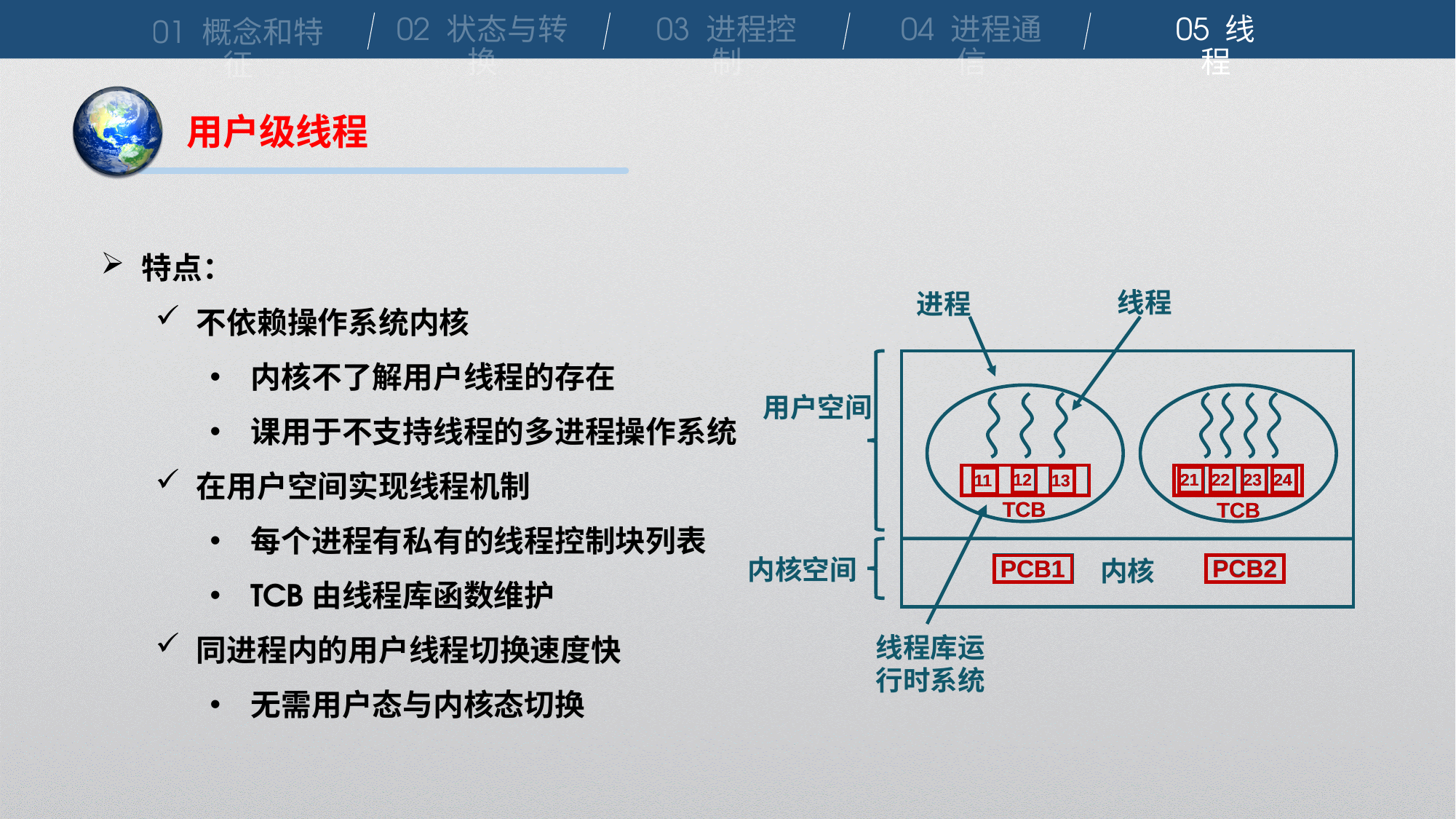

02 状态与转换
03 进程控制
04 进程通信
05 线程
01 概念和特征
用户级线程
特点：
不依赖操作系统内核
内核不了解用户线程的存在
课用于不支持线程的多进程操作系统
在用户空间实现线程机制
每个进程有私有的线程控制块列表
TCB由线程库函数维护
同进程内的用户线程切换速度快
无需用户态与内核态切换
线程
进程

用户空间

12

21

22

23

24

11

13

TCB
TCB

内核空间
PCB2
PCB1
内核

线程库运行时系统
12

11

13

TCB
21

22

23

24

TCB
PCB2

PCB1